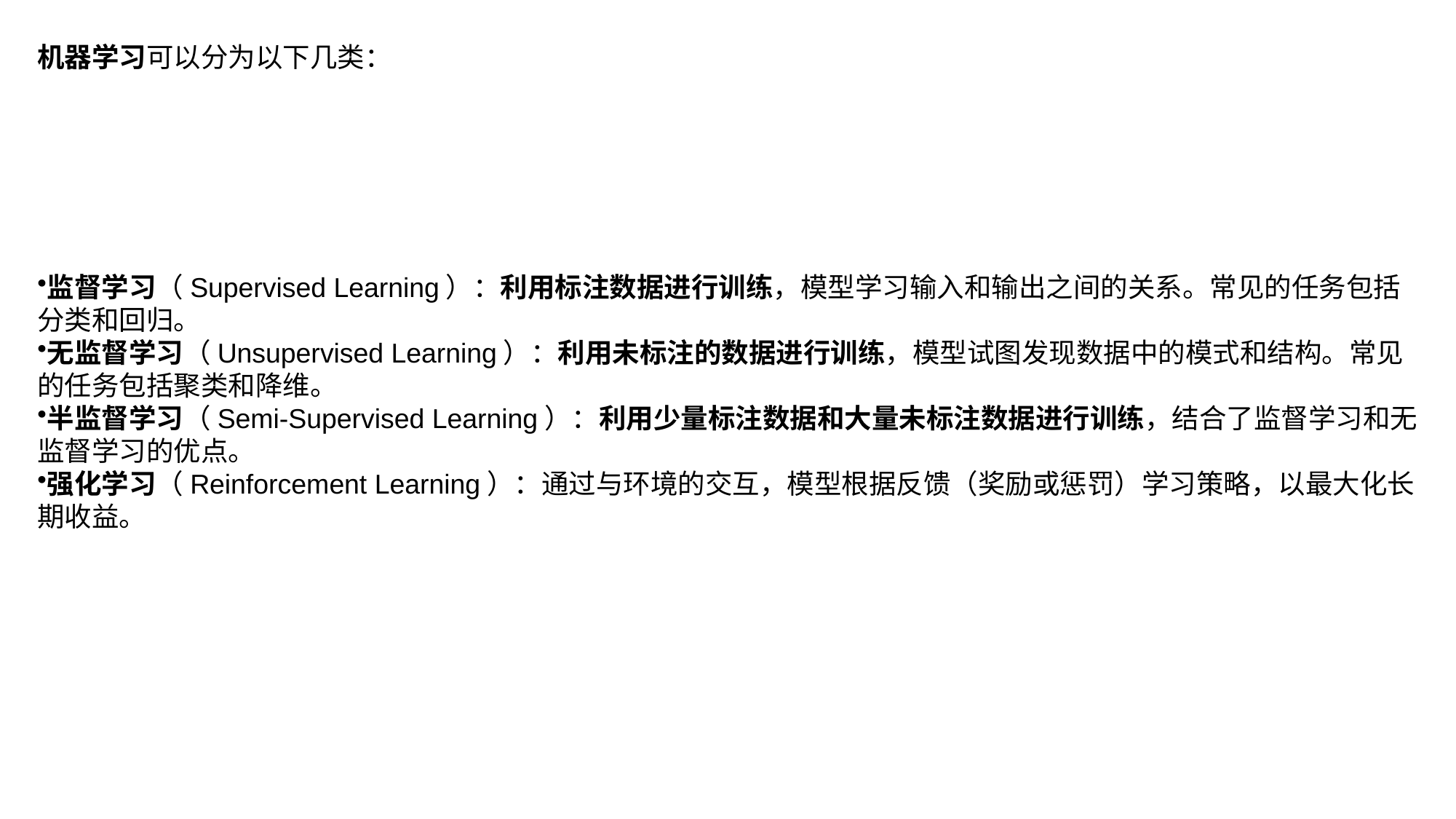

机器学习可以分为以下几类：
监督学习（Supervised Learning）：利用标注数据进行训练，模型学习输入和输出之间的关系。常见的任务包括分类和回归。
无监督学习（Unsupervised Learning）：利用未标注的数据进行训练，模型试图发现数据中的模式和结构。常见的任务包括聚类和降维。
半监督学习（Semi-Supervised Learning）：利用少量标注数据和大量未标注数据进行训练，结合了监督学习和无监督学习的优点。
强化学习（Reinforcement Learning）：通过与环境的交互，模型根据反馈（奖励或惩罚）学习策略，以最大化长期收益。